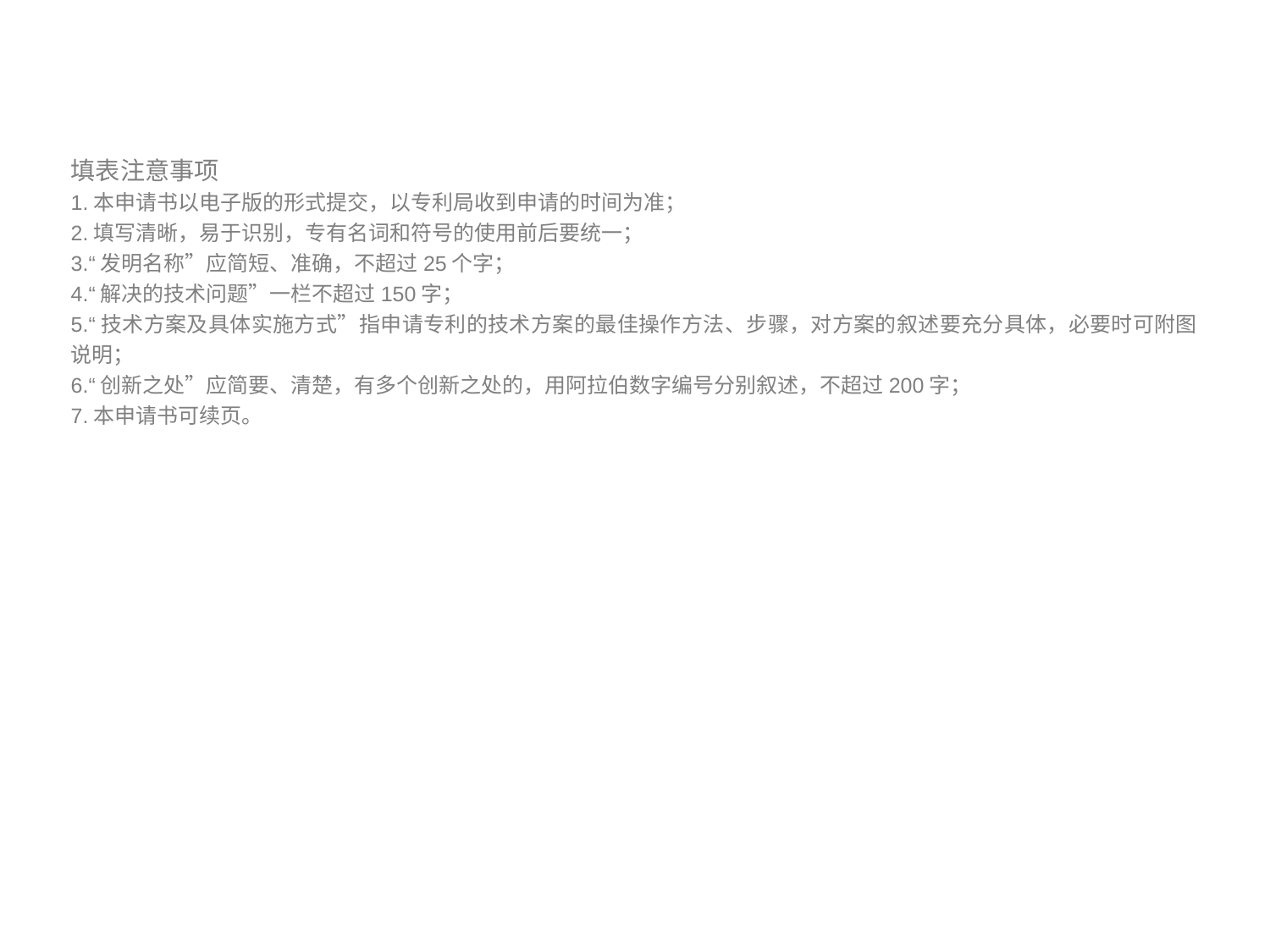

#
填表注意事项
1.本申请书以电子版的形式提交，以专利局收到申请的时间为准；
2.填写清晰，易于识别，专有名词和符号的使用前后要统一；
3.“发明名称”应简短、准确，不超过25个字；
4.“解决的技术问题”一栏不超过150字；
5.“技术方案及具体实施方式”指申请专利的技术方案的最佳操作方法、步骤，对方案的叙述要充分具体，必要时可附图说明；
6.“创新之处”应简要、清楚，有多个创新之处的，用阿拉伯数字编号分别叙述，不超过200字；
7.本申请书可续页。